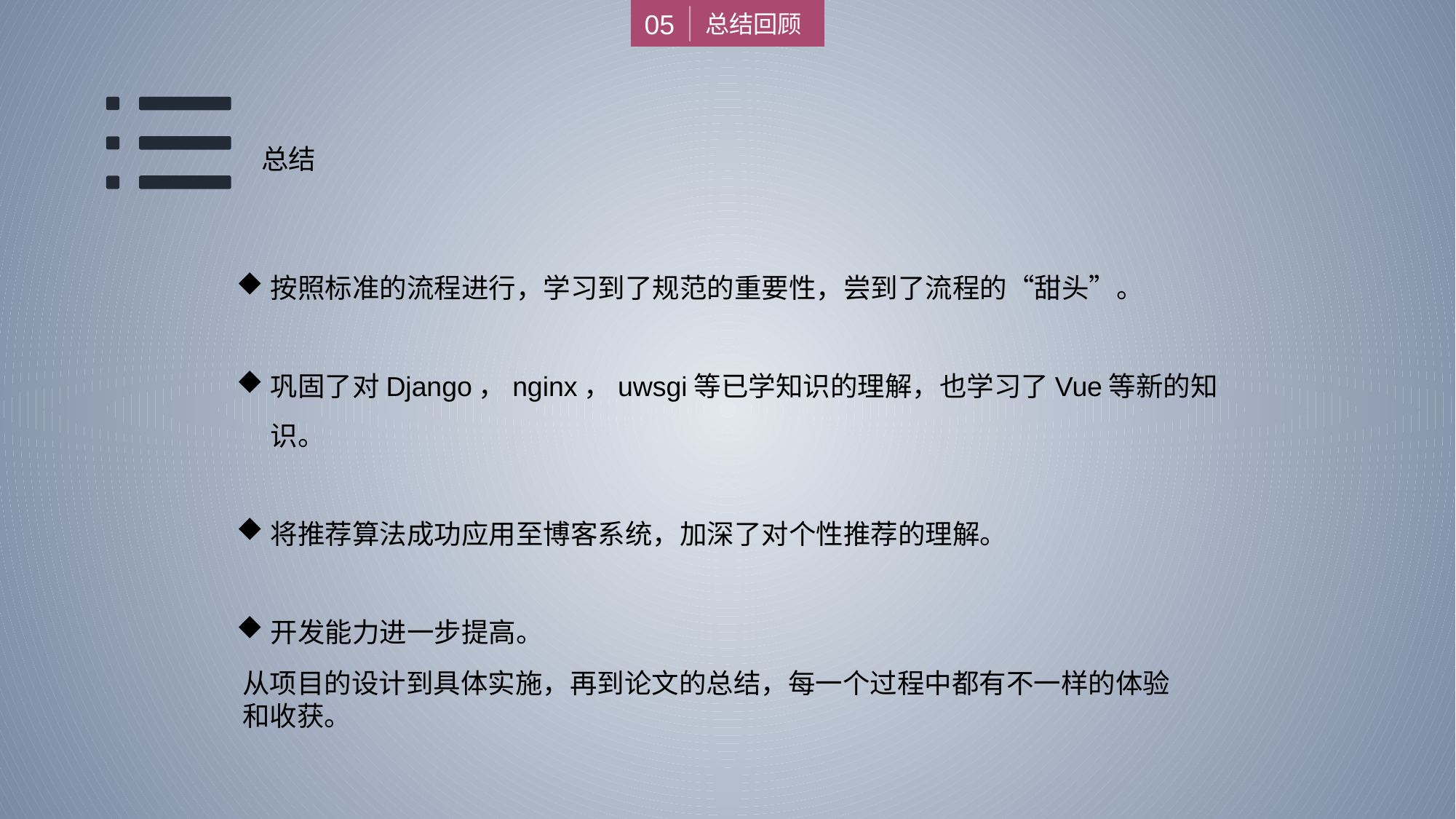

05
总结回顾

总结
按照标准的流程进行，学习到了规范的重要性，尝到了流程的“甜头”。

巩固了对Django，nginx，uwsgi等已学知识的理解，也学习了Vue等新的知识。

将推荐算法成功应用至博客系统，加深了对个性推荐的理解。

开发能力进一步提高。
从项目的设计到具体实施，再到论文的总结，每一个过程中都有不一样的体验和收获。